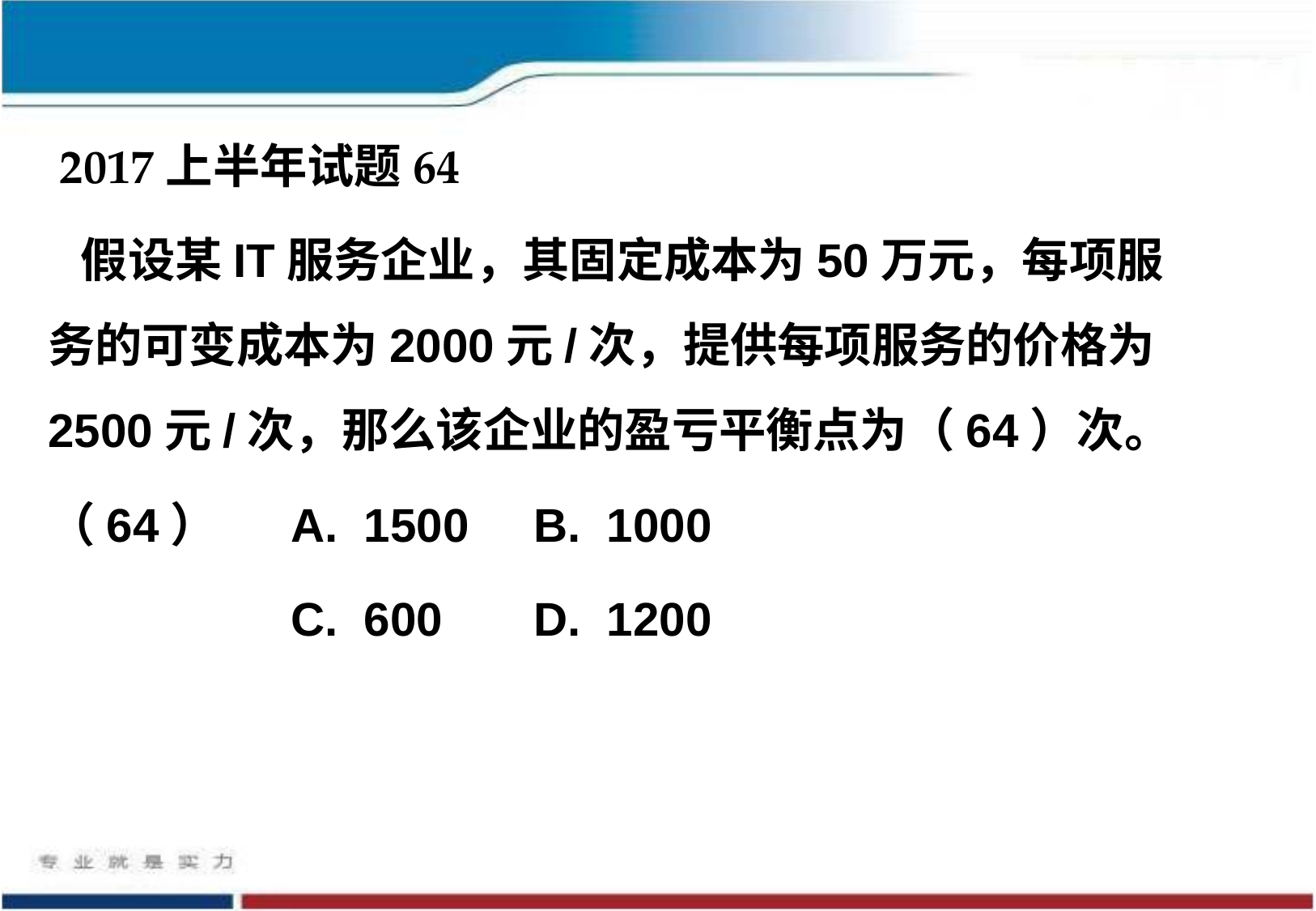

2017上半年试题64
  假设某IT服务企业，其固定成本为50万元，每项服务的可变成本为2000元/次，提供每项服务的价格为2500元/次，那么该企业的盈亏平衡点为（64）次。
（64）	A.  1500	B.  1000
	     	C.  600	D.  1200